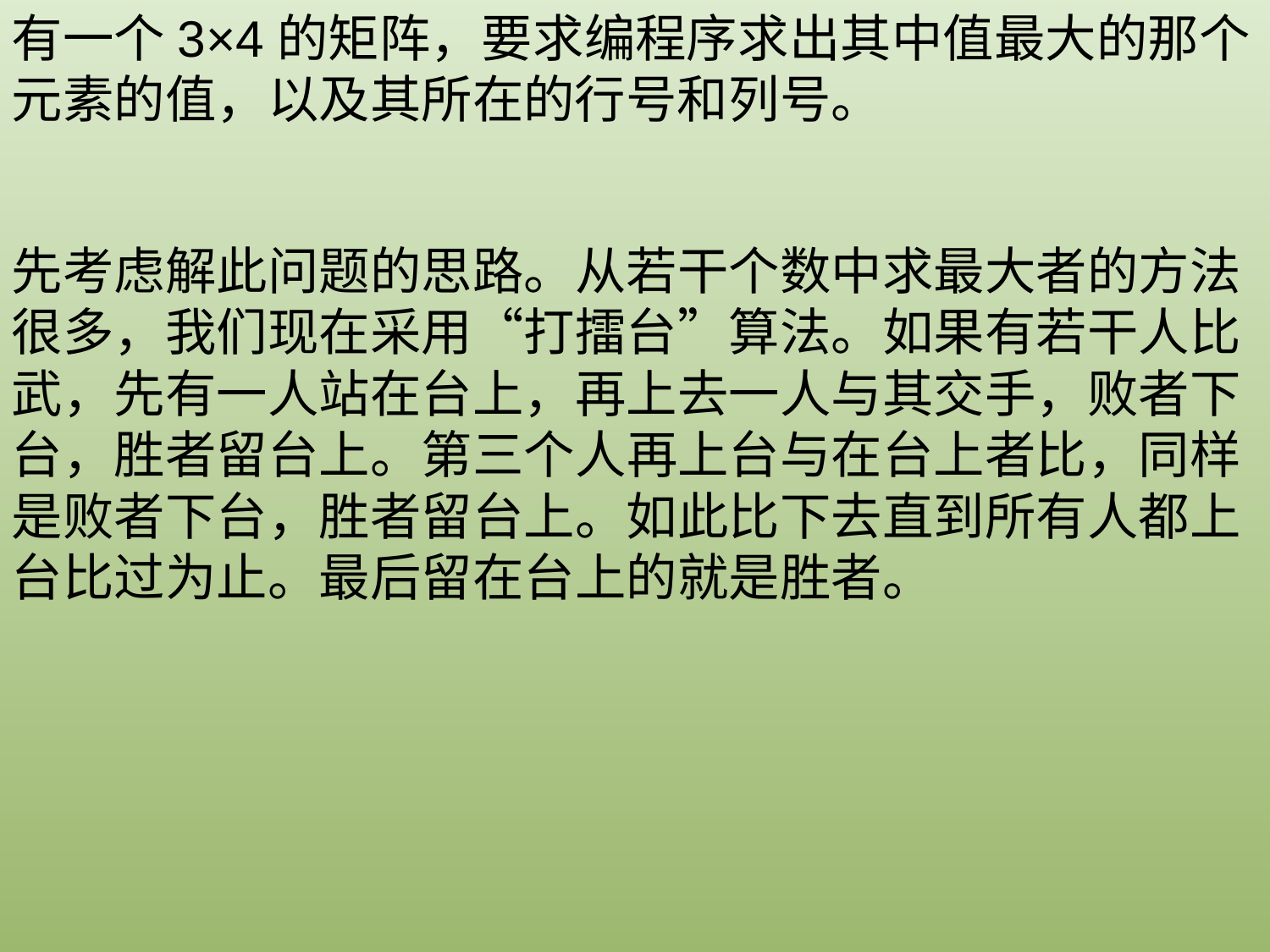

有一个3×4的矩阵，要求编程序求出其中值最大的那个元素的值，以及其所在的行号和列号。
先考虑解此问题的思路。从若干个数中求最大者的方法很多，我们现在采用“打擂台”算法。如果有若干人比武，先有一人站在台上，再上去一人与其交手，败者下台，胜者留台上。第三个人再上台与在台上者比，同样是败者下台，胜者留台上。如此比下去直到所有人都上台比过为止。最后留在台上的就是胜者。
308